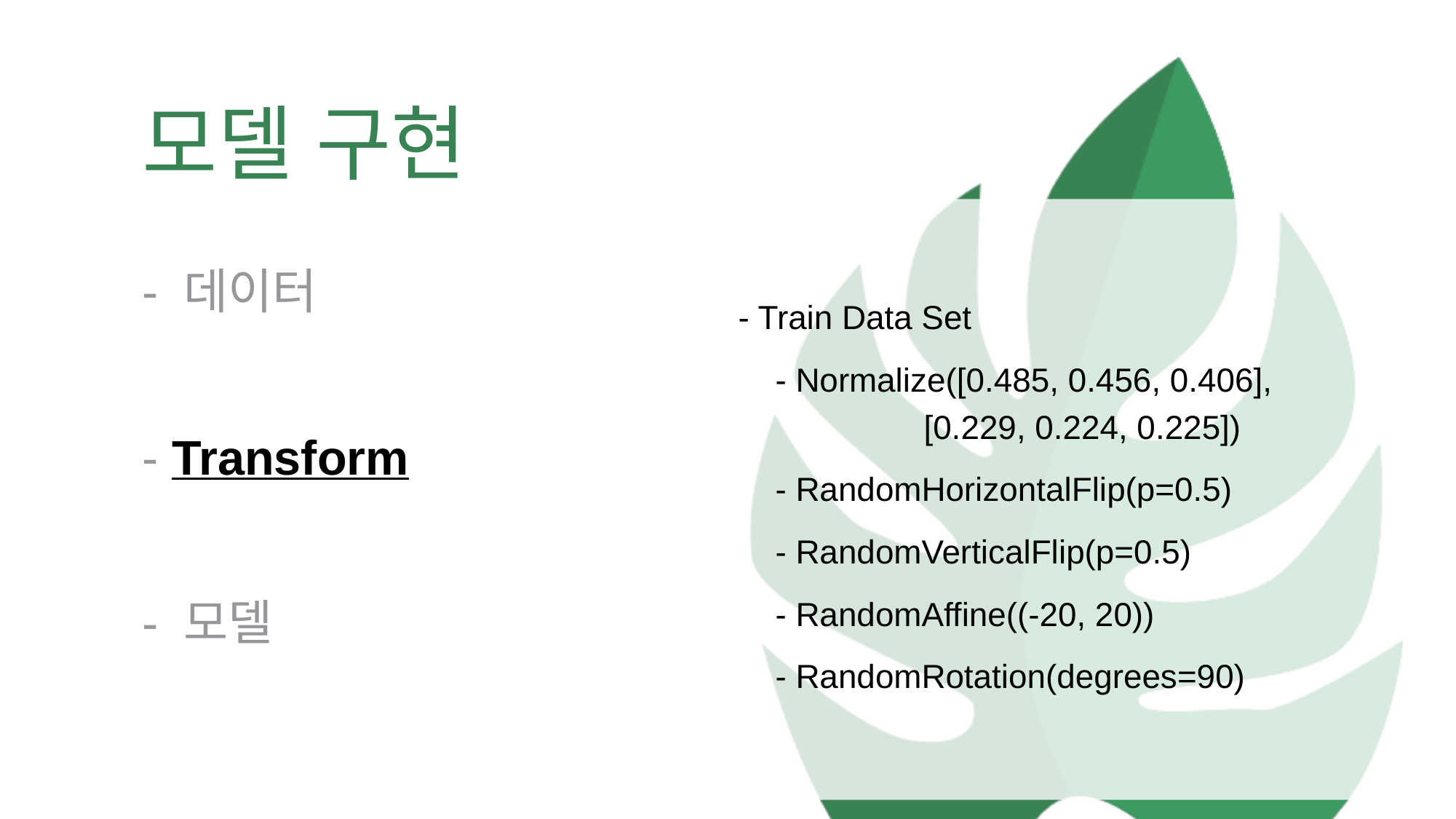

모델 구현
- Train Data Set
    - Normalize([0.485, 0.456, 0.406],
                    [0.229, 0.224, 0.225])
    - RandomHorizontalFlip(p=0.5)
    - RandomVerticalFlip(p=0.5)
    - RandomAffine((-20, 20))
    - RandomRotation(degrees=90)
- 데이터

- Transform

- 모델